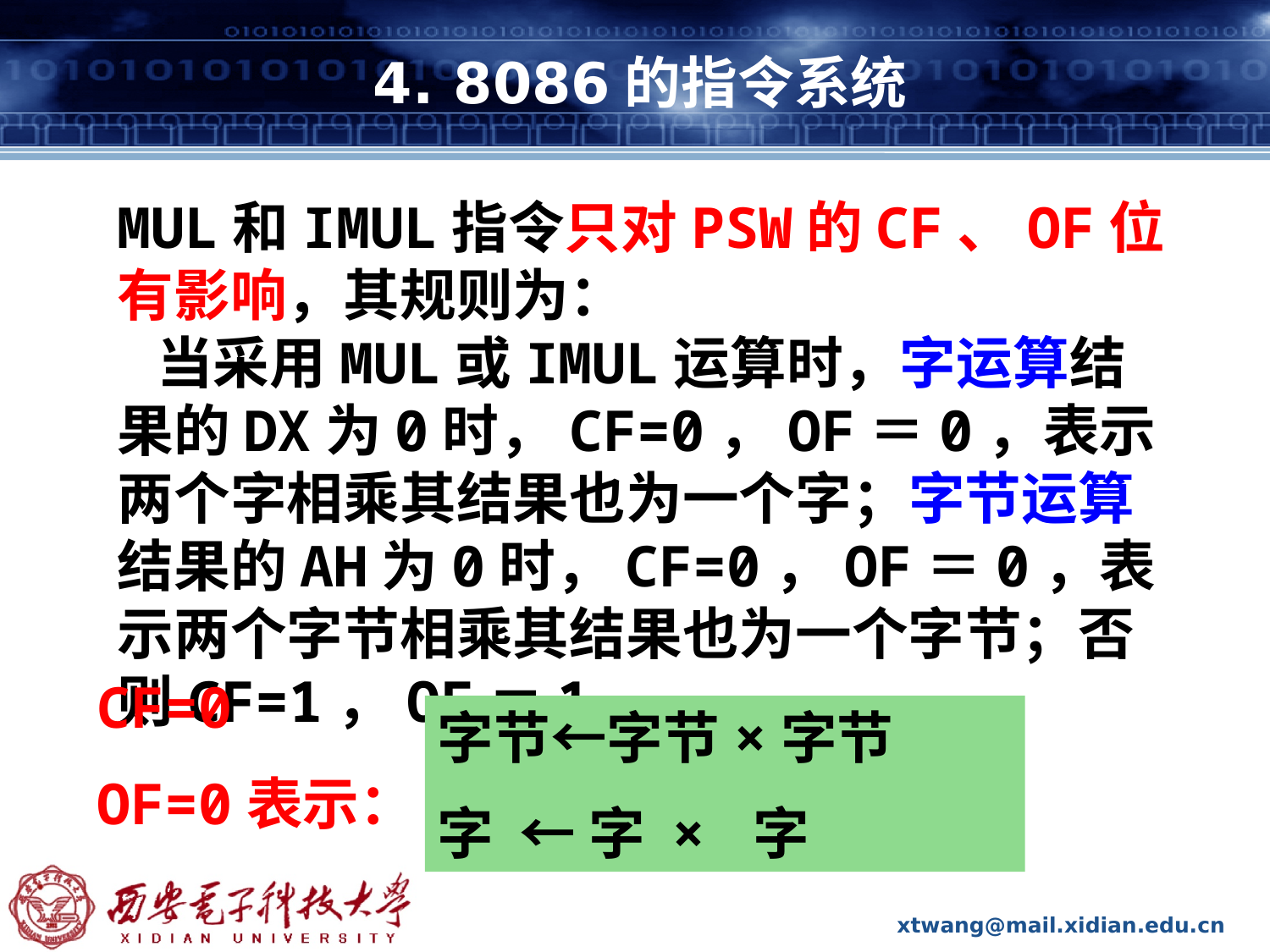

# 4. 8086的指令系统
MUL和IMUL指令只对PSW的CF、OF位有影响，其规则为：
  当采用MUL或IMUL运算时，字运算结果的DX为0时，CF=0，OF＝0，表示两个字相乘其结果也为一个字；字节运算结果的AH为0时，CF=0，OF＝0，表示两个字节相乘其结果也为一个字节；否则CF=1，OF＝1。
CF=0
OF=0表示：
字节←字节×字节
字  ← 字 × 字